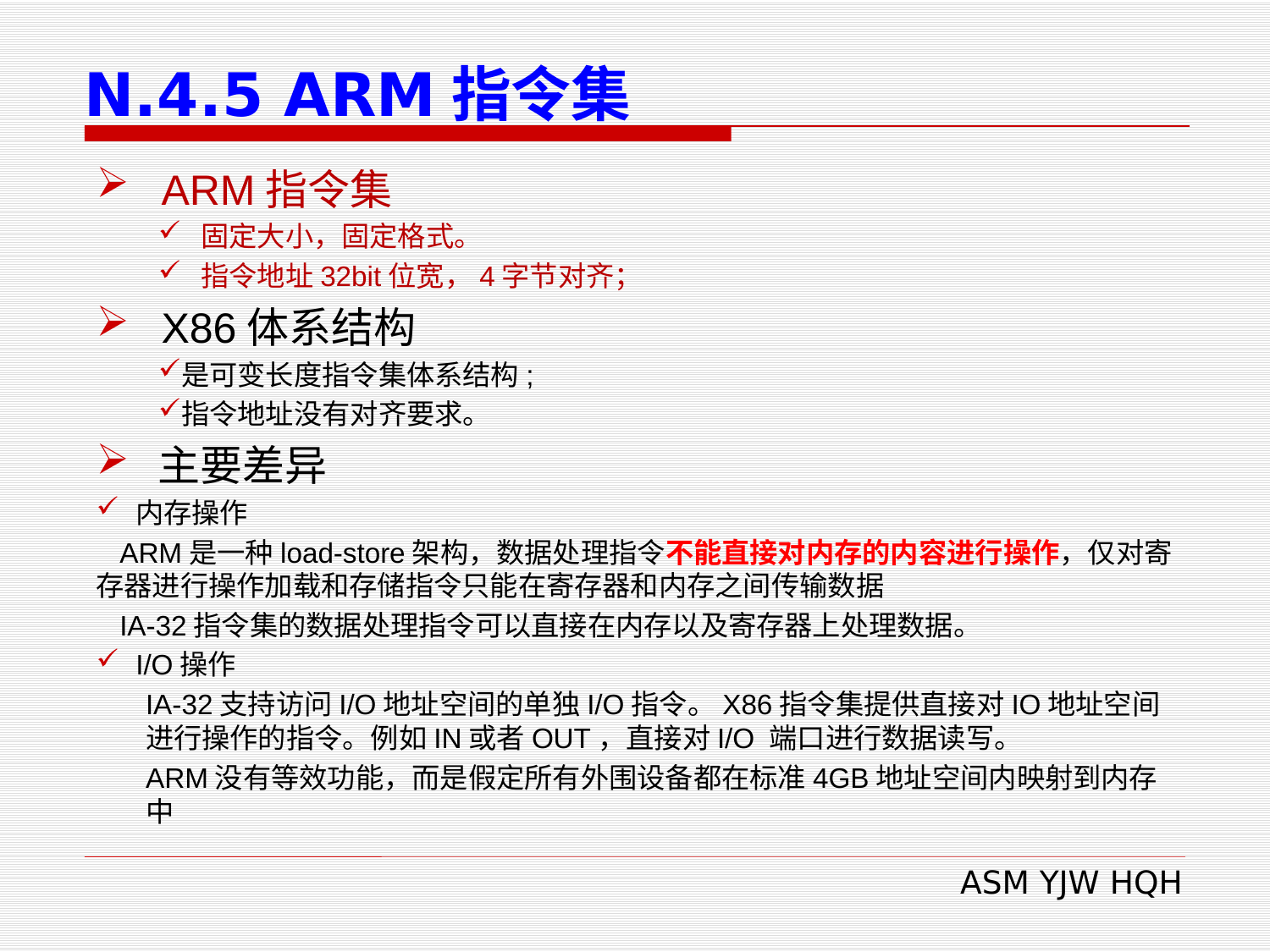

# N.4.5 ARM指令集
ARM指令集
  固定大小，固定格式。
  指令地址32bit位宽，4字节对齐；
X86体系结构
是可变长度指令集体系结构;
指令地址没有对齐要求。
主要差异
内存操作
   ARM是一种load-store架构，数据处理指令不能直接对内存的内容进行操作，仅对寄存器进行操作加载和存储指令只能在寄存器和内存之间传输数据
   IA-32指令集的数据处理指令可以直接在内存以及寄存器上处理数据。
I/O操作
IA-32支持访问I/O地址空间的单独I/O指令。X86指令集提供直接对IO地址空间进行操作的指令。例如IN或者OUT，直接对I/O 端口进行数据读写。
ARM没有等效功能，而是假定所有外围设备都在标准4GB地址空间内映射到内存中